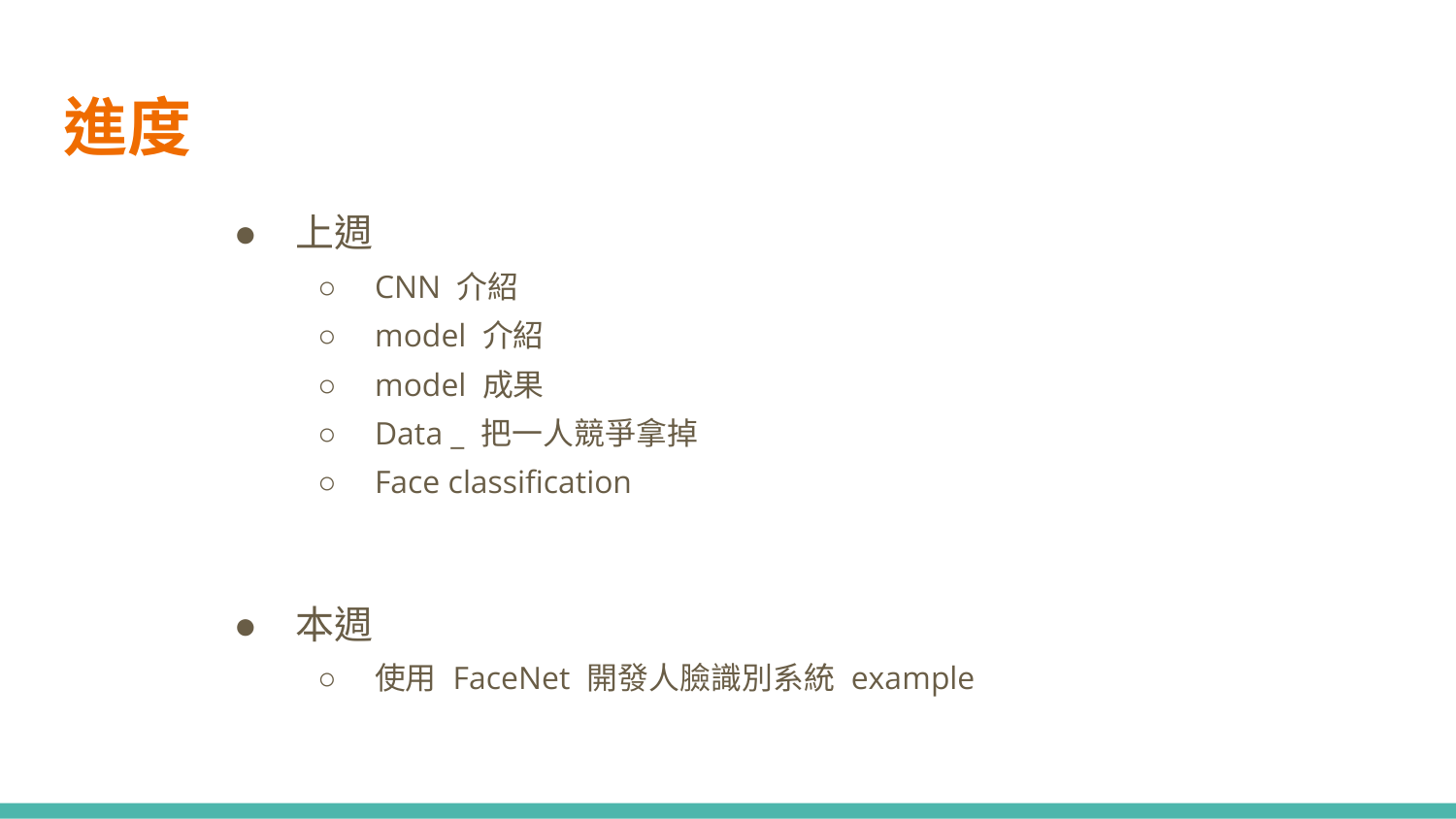

進度
上週
CNN 介紹
model 介紹
model 成果
Data _ 把一人競爭拿掉
Face classification

本週
使用 FaceNet 開發人臉識別系統 example